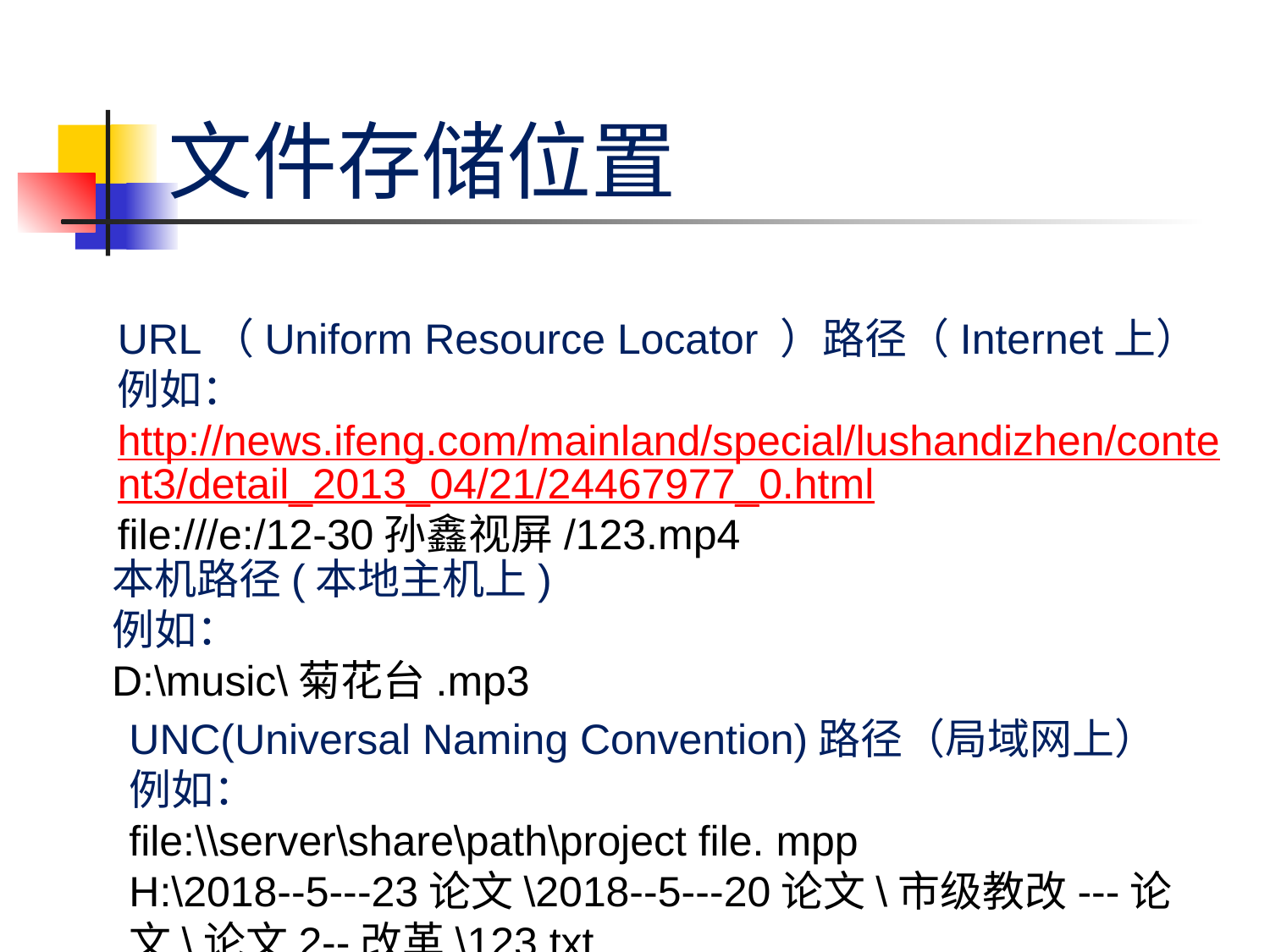

# 文件存储位置
URL（Uniform Resource Locator ）路径（Internet上）
例如：http://news.ifeng.com/mainland/special/lushandizhen/content3/detail_2013_04/21/24467977_0.html
file:///e:/12-30孙鑫视屏/123.mp4
本机路径(本地主机上)
例如：
D:\music\菊花台.mp3
UNC(Universal Naming Convention)路径（局域网上）
例如：
file:\\server\share\path\project file. mpp
H:\2018--5---23论文\2018--5---20论文\市级教改---论文\论文2--改革\123.txt
72